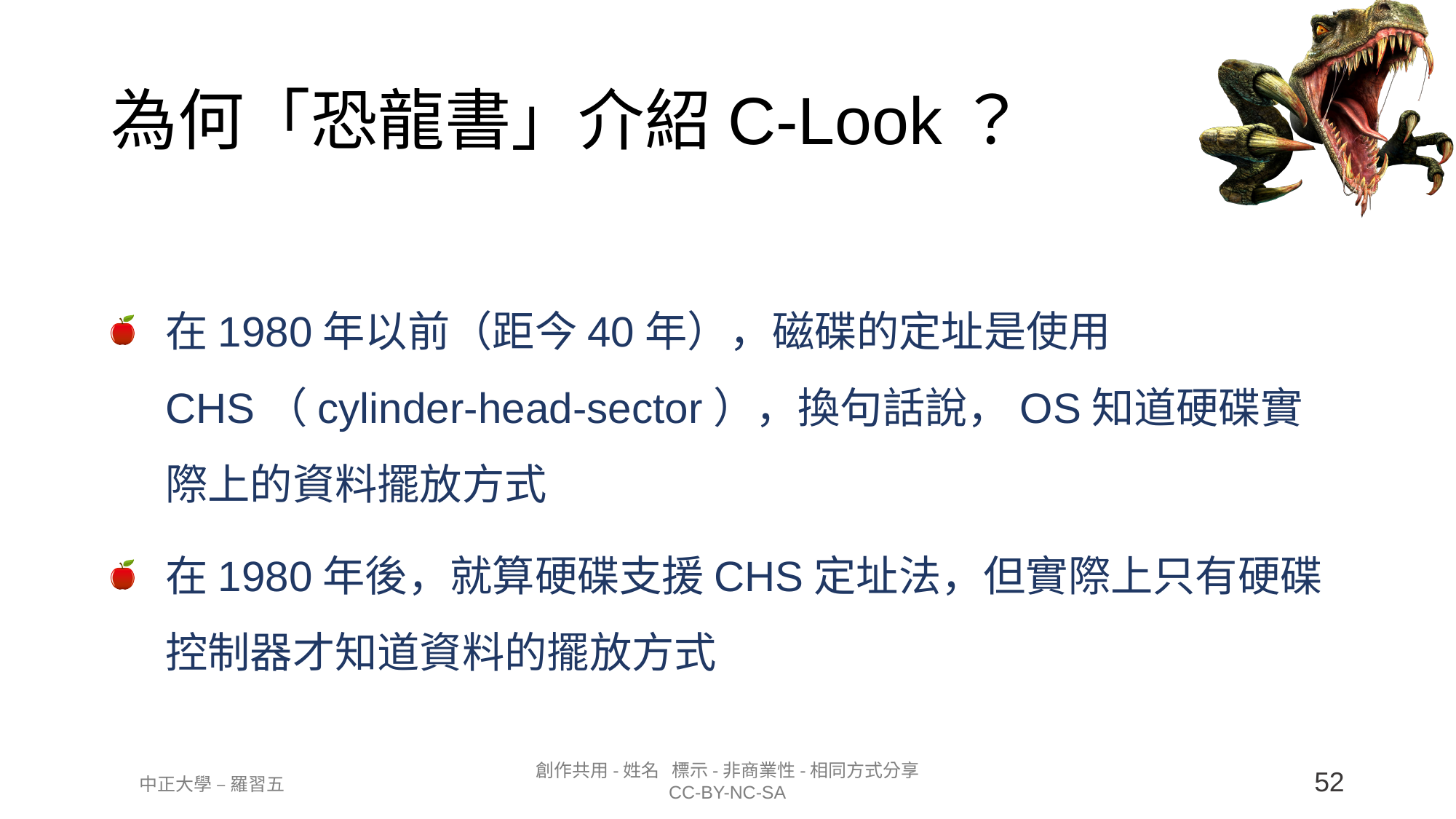

# 為何「恐龍書」介紹C-Look？
在1980年以前（距今40年），磁碟的定址是使用CHS（cylinder-head-sector），換句話說，OS知道硬碟實際上的資料擺放方式
在1980年後，就算硬碟支援CHS定址法，但實際上只有硬碟控制器才知道資料的擺放方式